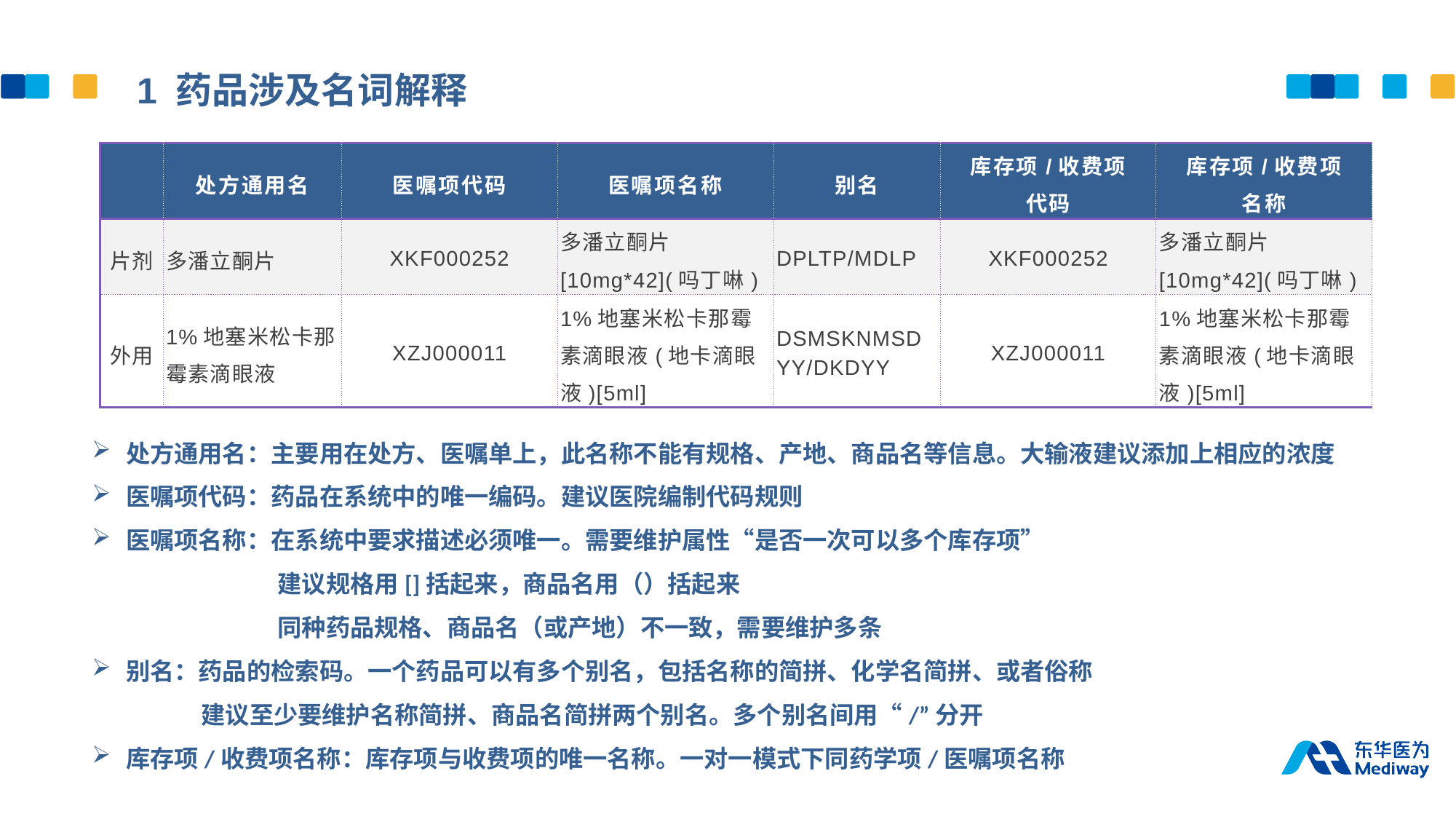

1 药品涉及名词解释
|  | 处方通用名 | 医嘱项代码 | 医嘱项名称 | 别名 | 库存项/收费项 代码 | 库存项/收费项 名称 |
| --- | --- | --- | --- | --- | --- | --- |
| 片剂 | 多潘立酮片 | XKF000252 | 多潘立酮片[10mg\*42](吗丁啉) | DPLTP/MDLP | XKF000252 | 多潘立酮片[10mg\*42](吗丁啉) |
| 外用 | 1%地塞米松卡那霉素滴眼液 | XZJ000011 | 1%地塞米松卡那霉素滴眼液(地卡滴眼液)[5ml] | DSMSKNMSDYY/DKDYY | XZJ000011 | 1%地塞米松卡那霉素滴眼液(地卡滴眼液)[5ml] |
处方通用名：主要用在处方、医嘱单上，此名称不能有规格、产地、商品名等信息。大输液建议添加上相应的浓度
医嘱项代码：药品在系统中的唯一编码。建议医院编制代码规则
医嘱项名称：在系统中要求描述必须唯一。需要维护属性“是否一次可以多个库存项”
                                 建议规格用[]括起来，商品名用（）括起来
                                 同种药品规格、商品名（或产地）不一致，需要维护多条
别名：药品的检索码。一个药品可以有多个别名，包括名称的简拼、化学名简拼、或者俗称
                   建议至少要维护名称简拼、商品名简拼两个别名。多个别名间用“/”分开
库存项/收费项名称：库存项与收费项的唯一名称。一对一模式下同药学项/医嘱项名称